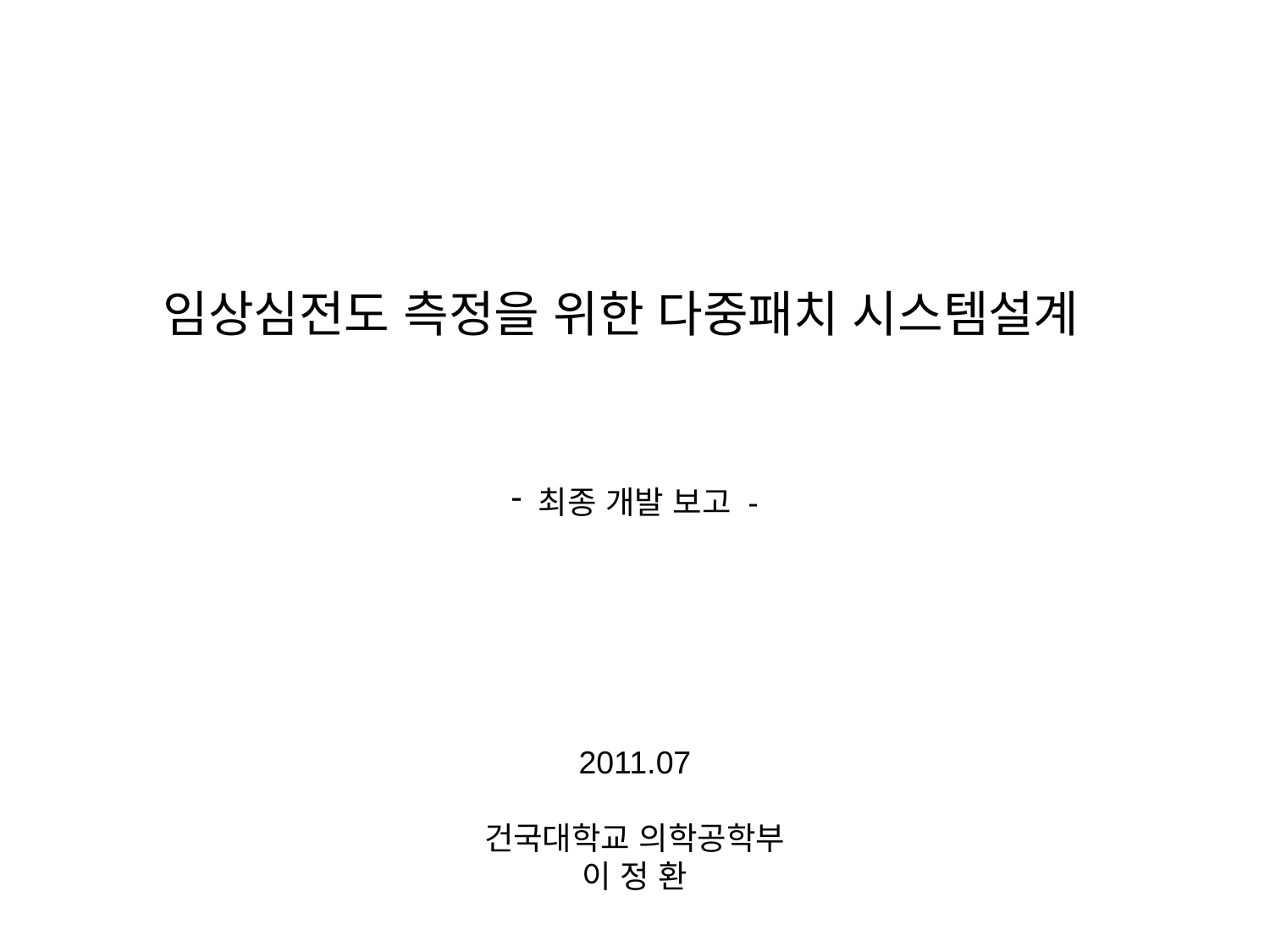

임상심전도 측정을 위한 다중패치 시스템설계
 최종 개발 보고 -
2011.07

건국대학교 의학공학부
이 정 환